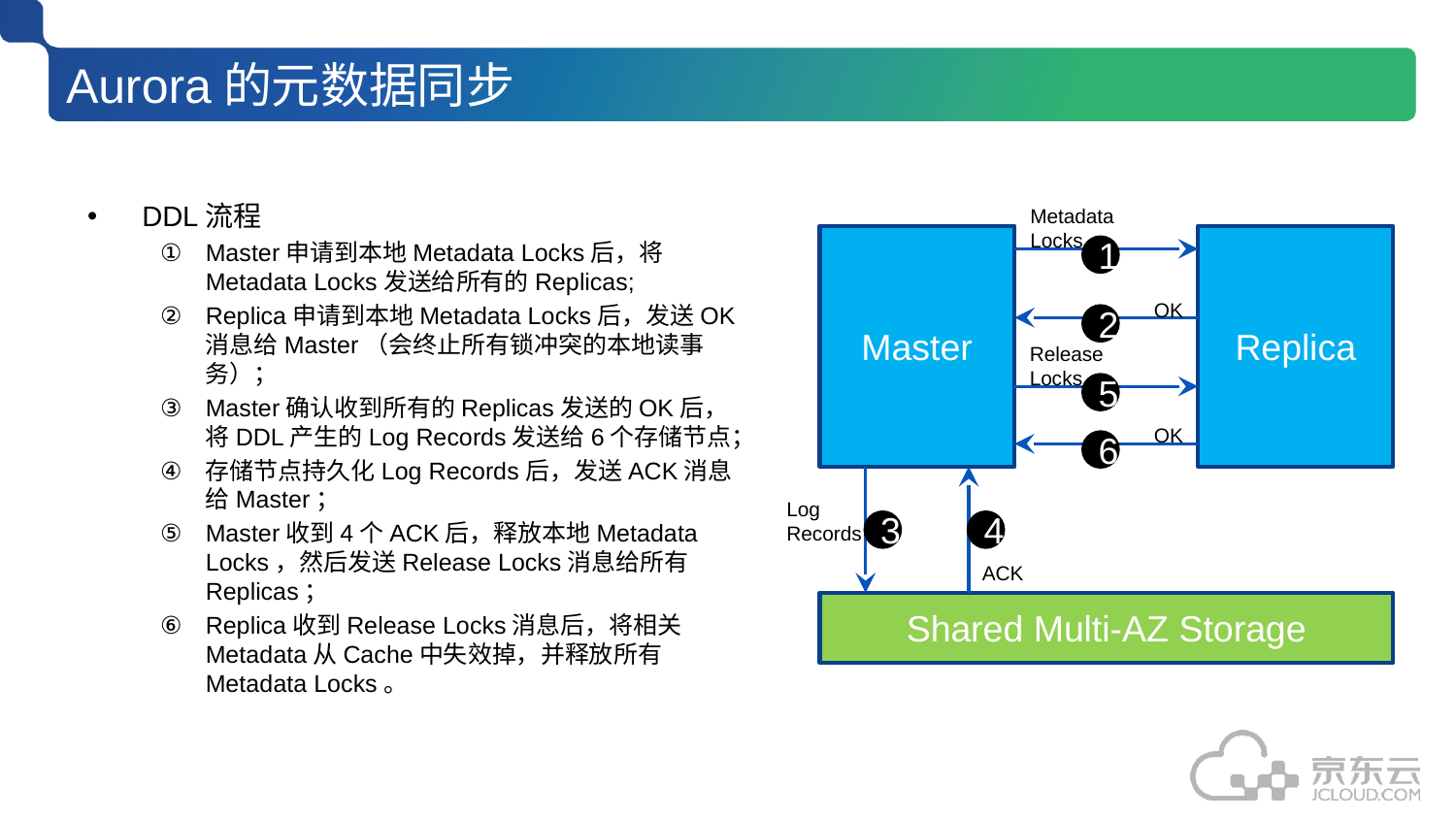

# Aurora的元数据同步
DDL流程
Master申请到本地Metadata Locks后，将Metadata Locks发送给所有的Replicas;
Replica申请到本地Metadata Locks后，发送OK消息给Master（会终止所有锁冲突的本地读事务）；
Master确认收到所有的Replicas发送的OK后，将DDL产生的Log Records发送给6个存储节点；
存储节点持久化Log Records后，发送ACK消息给Master；
Master收到4个ACK后，释放本地Metadata Locks，然后发送Release Locks消息给所有Replicas；
Replica收到Release Locks消息后，将相关Metadata从Cache中失效掉，并释放所有Metadata Locks。
Metadata
Locks
Master
Replica
1
OK
2
Release
Locks
5
OK
6
Log
Records
3
4
ACK
Shared Multi-AZ Storage